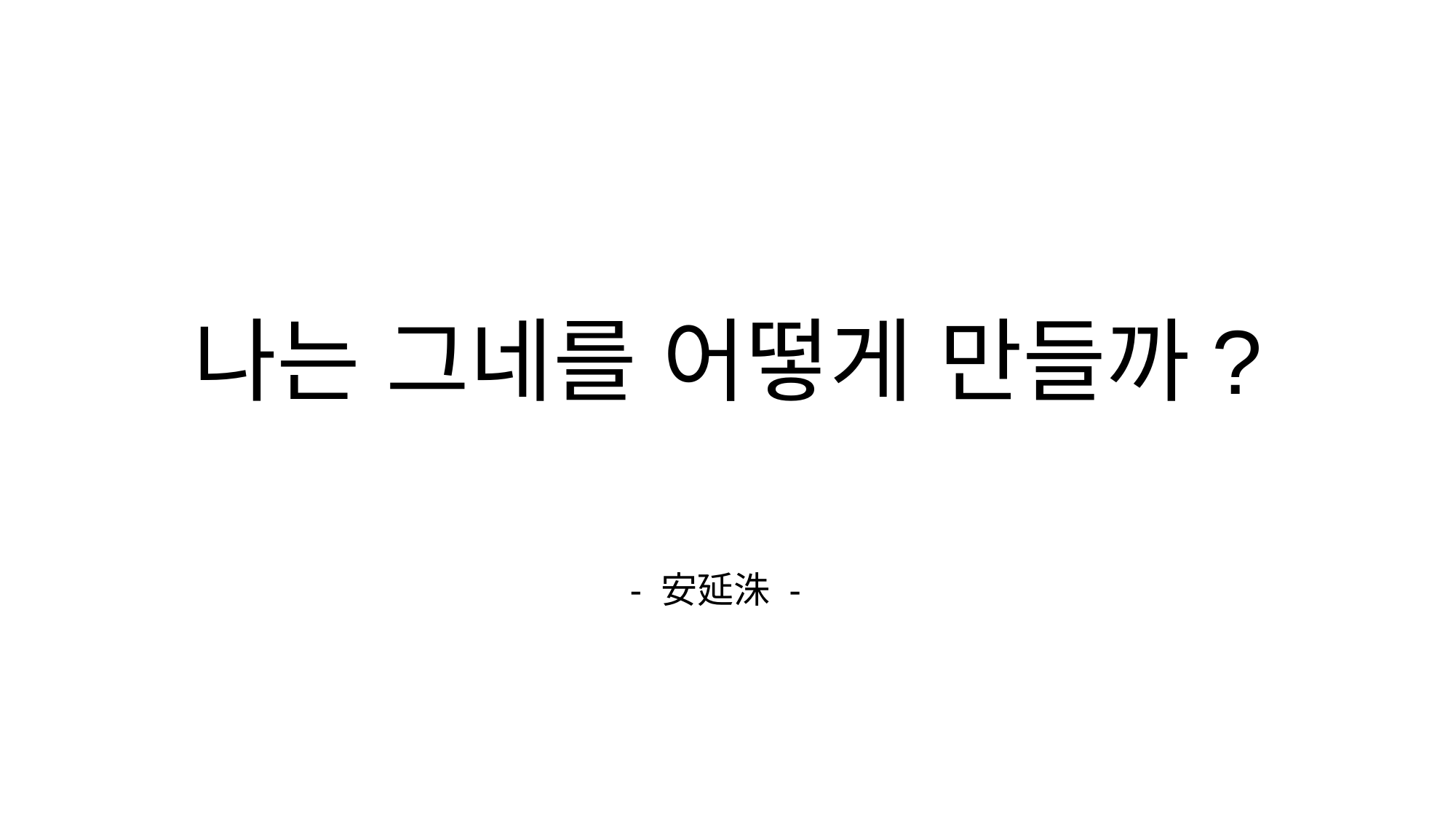

# 나는 그네를 어떻게 만들까?
 - 安延洙 -